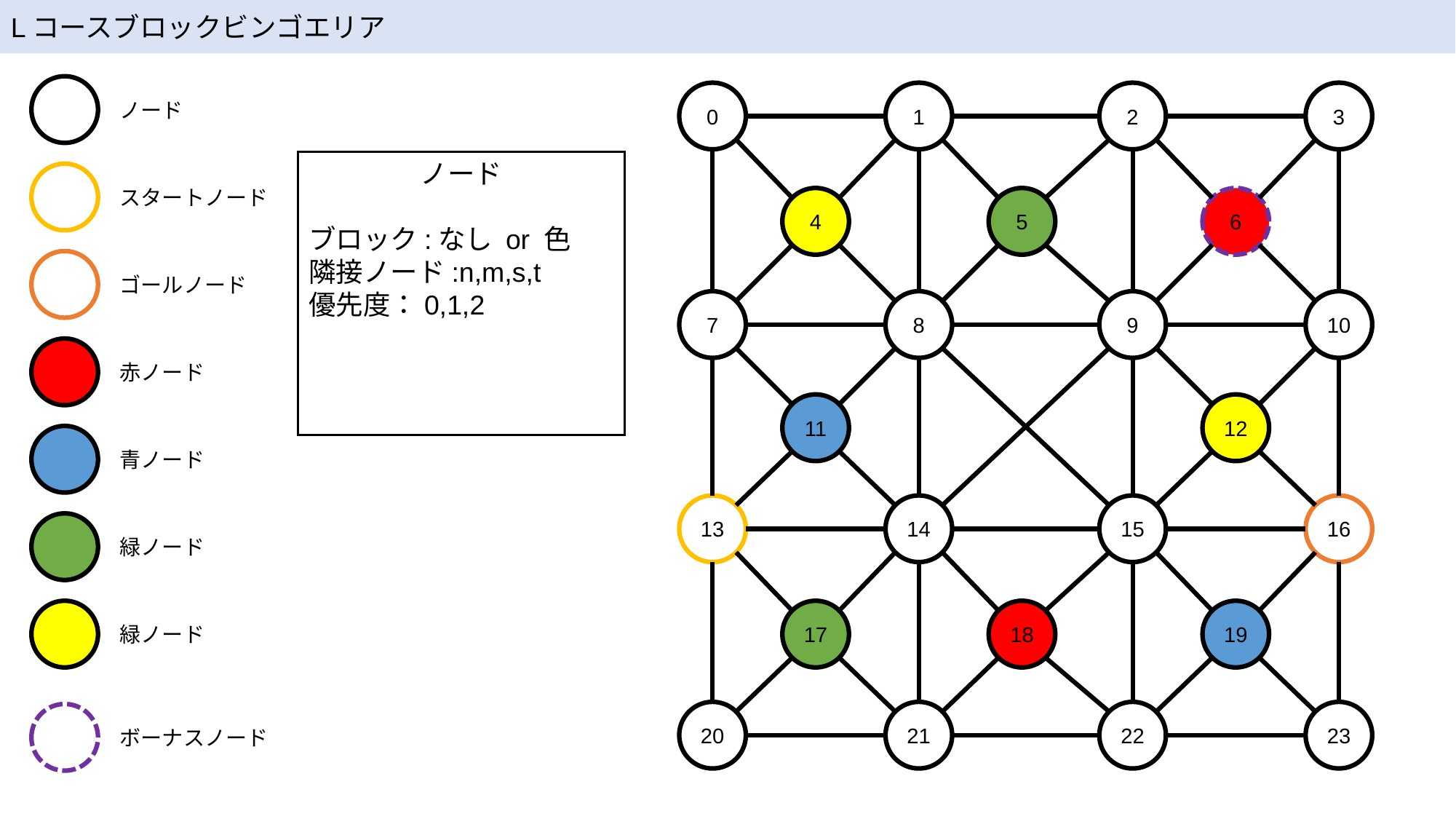

Lコースブロックビンゴエリア

ノード

スタートノード

ゴールノード

赤ノード

青ノード

緑ノード

緑ノード

ボーナスノード
0
1
4
7
8
11
13
14
17
20
21
2
3
6
9
10
12
15
16
19
22
23
5
18
ノード

ブロック:なし or 色
隣接ノード:n,m,s,t
優先度：0,1,2